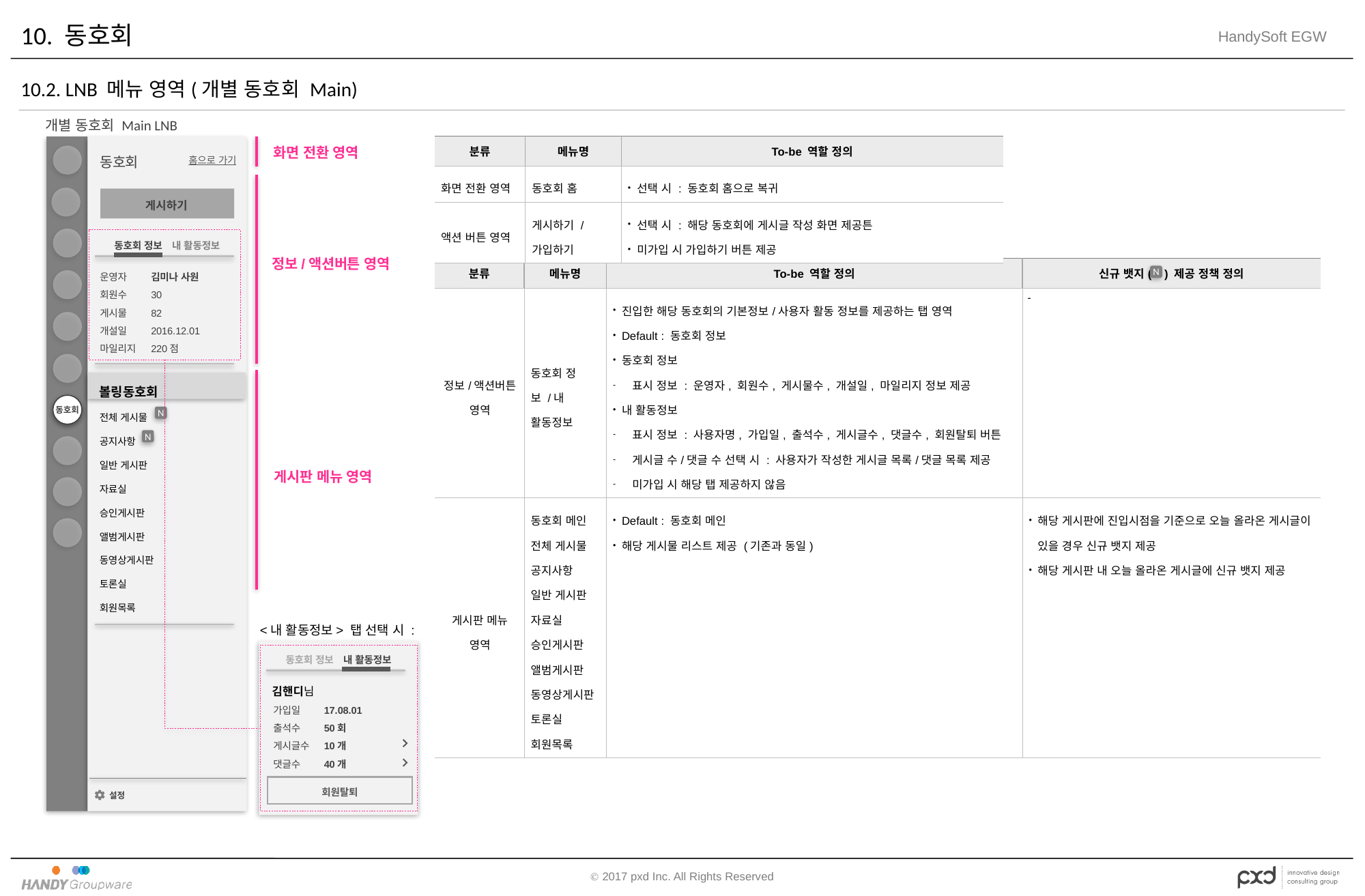

# 10. 동호회
10.2. LNB 메뉴 영역(개별 동호회 Main)
개별 동호회 Main LNB
화면 전환 영역
| 분류 | 메뉴명 | To-be 역할 정의 |
| --- | --- | --- |
| 화면 전환 영역 | 동호회 홈 | 선택 시 : 동호회 홈으로 복귀 |
| 액션 버튼 영역 | 게시하기 / 가입하기 | 선택 시 : 해당 동호회에 게시글 작성 화면 제공튼 미가입 시 가입하기 버튼 제공 |

동호회

동호회
홈으로 가기
정보/액션버튼 영역

게시하기

동호회 정보
내 활동정보
| 분류 | 메뉴명 | To-be 역할 정의 | 신규 뱃지( ) 제공 정책 정의 |
| --- | --- | --- | --- |
| 정보/액션버튼 영역 | 동호회 정보 /내 활동정보 | 진입한 해당 동호회의 기본정보/사용자 활동 정보를 제공하는 탭 영역 Default : 동호회 정보 동호회 정보 표시 정보 : 운영자, 회원수, 게시물수, 개설일, 마일리지 정보 제공 내 활동정보 표시 정보 : 사용자명, 가입일, 출석수, 게시글수, 댓글수, 회원탈퇴 버튼 게시글 수/댓글 수 선택 시 : 사용자가 작성한 게시글 목록/댓글 목록 제공 미가입 시 해당 탭 제공하지 않음 | - |
| 게시판 메뉴 영역 | 동호회 메인 전체 게시물 공지사항 일반 게시판 자료실 승인게시판 앨범게시판 동영상게시판 토론실 회원목록 | Default : 동호회 메인 해당 게시물 리스트 제공 (기존과 동일) | 해당 게시판에 진입시점을 기준으로 오늘 올라온 게시글이 있을 경우 신규 뱃지 제공 해당 게시판 내 오늘 올라온 게시글에 신규 뱃지 제공 |
운영자
회원수
게시물
개설일
마일리지
김미나 사원
30
82
2016.12.01
220점
N
볼링동호회
전체 게시물
공지사항
일반 게시판
자료실
승인게시판
앨범게시판
동영상게시판
토론실
회원목록
게시판 메뉴 영역

N
N

<내 활동정보> 탭 선택 시 :

동호회 정보
내 활동정보
김핸디님
가입일
출석수
게시글수
댓글수
17.08.01
50회
10개
40개

회원탈퇴
설정